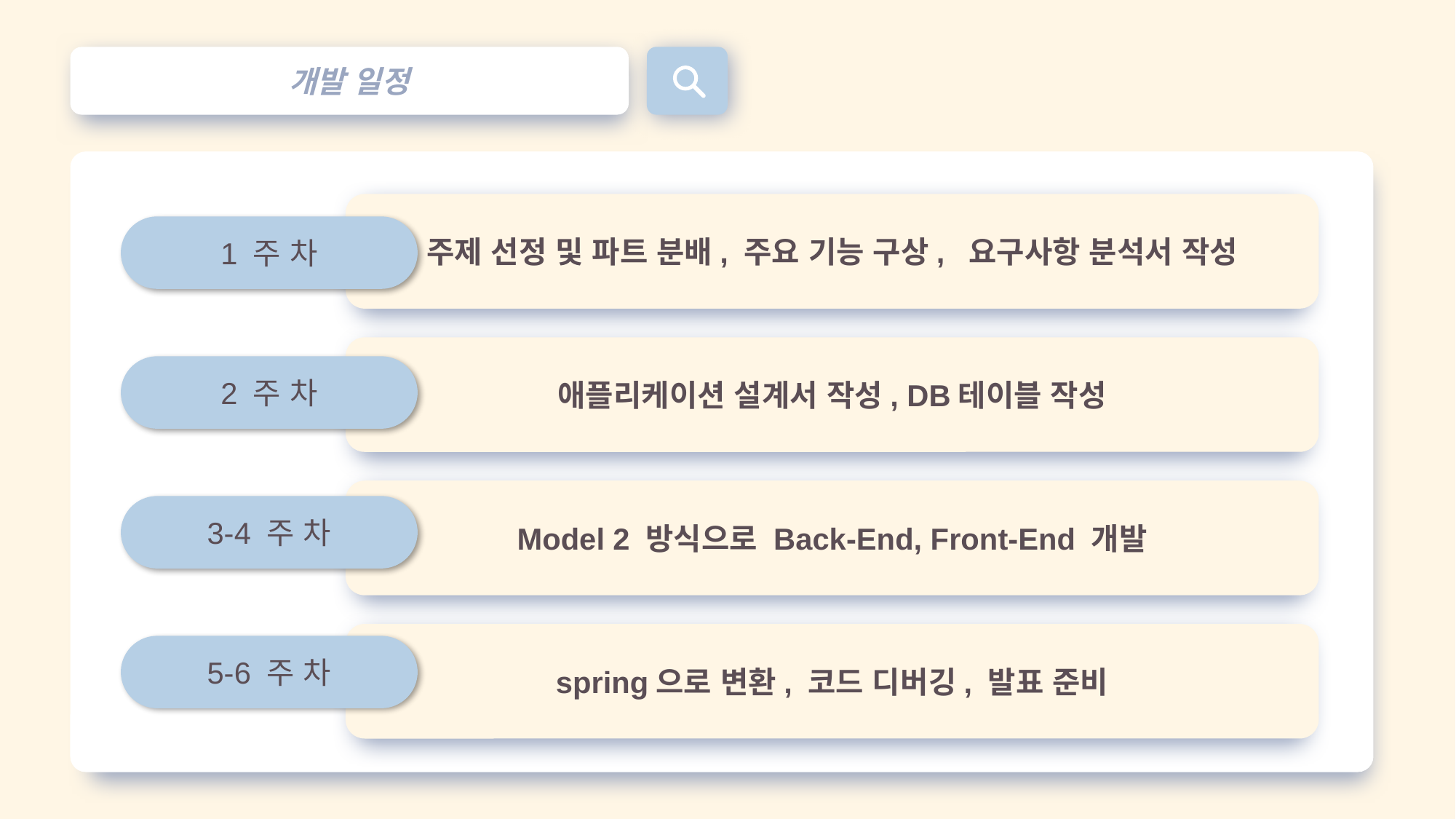

개발 일정

주제 선정 및 파트 분배, 주요 기능 구상,  요구사항 분석서 작성
1 주 차
애플리케이션 설계서 작성, DB테이블 작성
2 주 차
Model 2 방식으로 Back-End, Front-End 개발
3-4 주 차
spring으로 변환, 코드 디버깅, 발표 준비
5-6 주 차